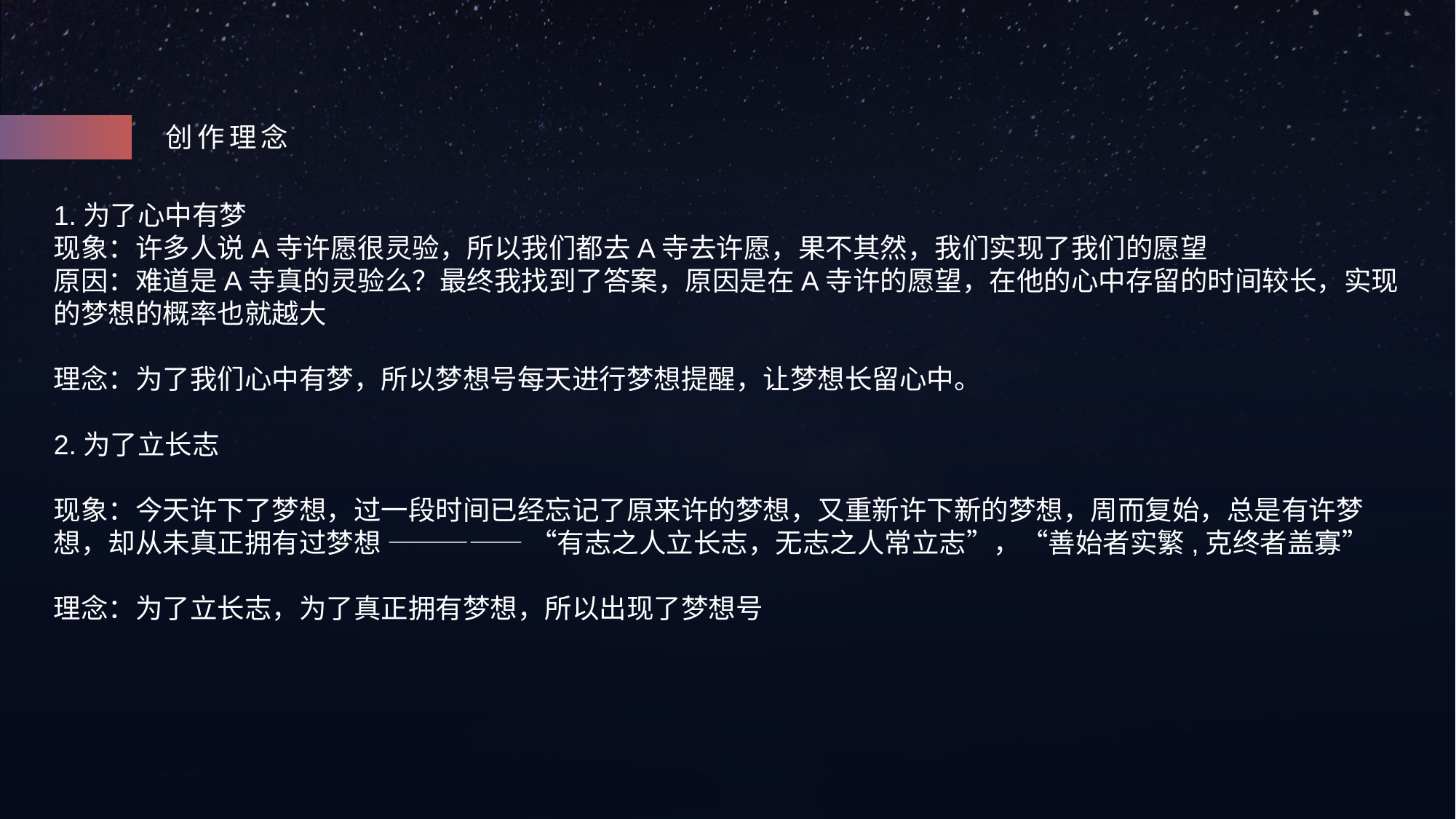

创作理念

1.为了心中有梦
现象：许多人说A寺许愿很灵验，所以我们都去A寺去许愿，果不其然，我们实现了我们的愿望
原因：难道是A寺真的灵验么？最终我找到了答案，原因是在A寺许的愿望，在他的心中存留的时间较长，实现的梦想的概率也就越大

理念：为了我们心中有梦，所以梦想号每天进行梦想提醒，让梦想长留心中。

2.为了立长志

现象：今天许下了梦想，过一段时间已经忘记了原来许的梦想，又重新许下新的梦想，周而复始，总是有许梦想，却从未真正拥有过梦想 ————— “有志之人立长志，无志之人常立志”，“善始者实繁,克终者盖寡”

理念：为了立长志，为了真正拥有梦想，所以出现了梦想号